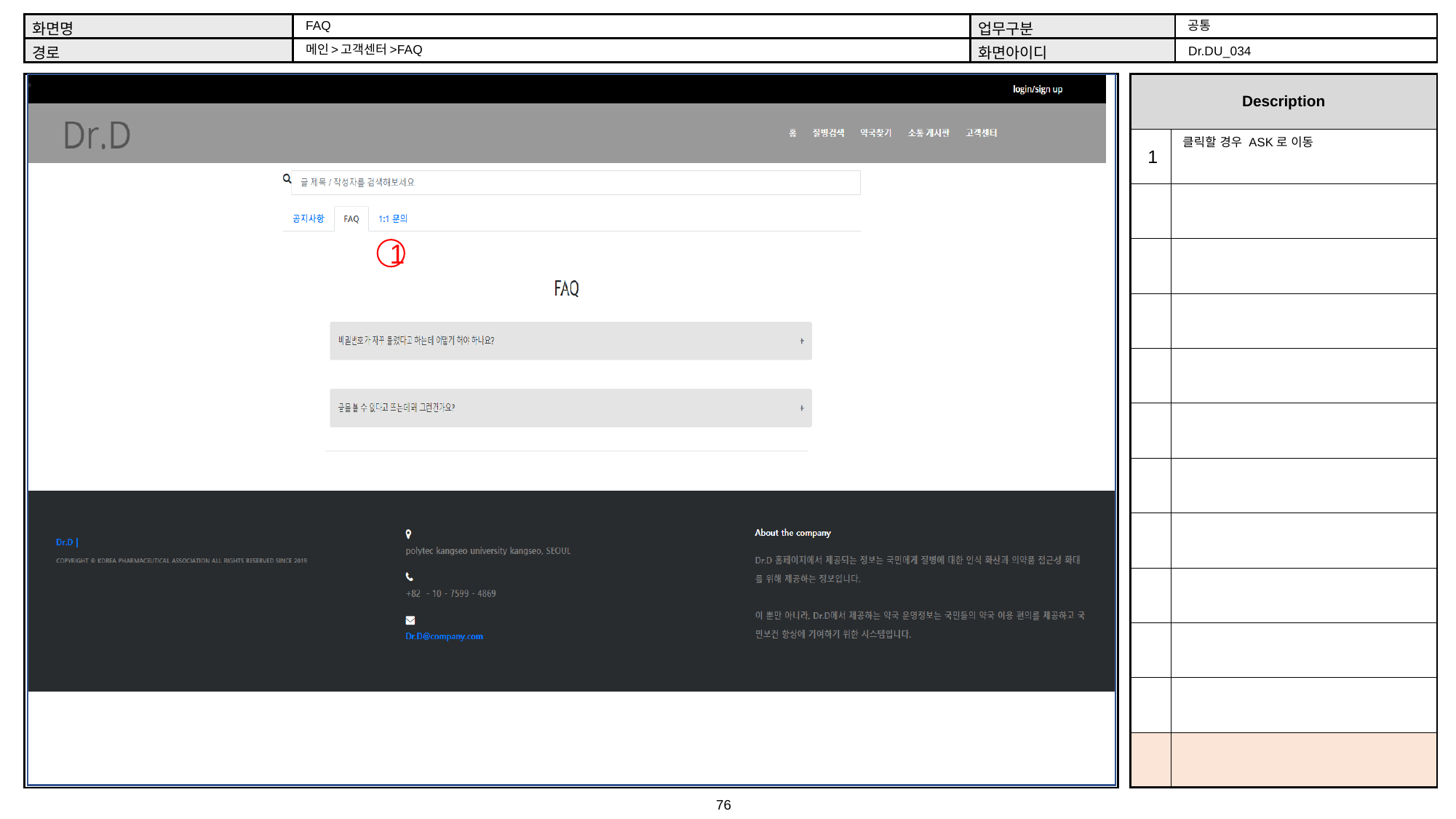

공통
FAQ
메인>고객센터>FAQ
Dr.DU_034

클릭할 경우 ASK로 이동
1
1